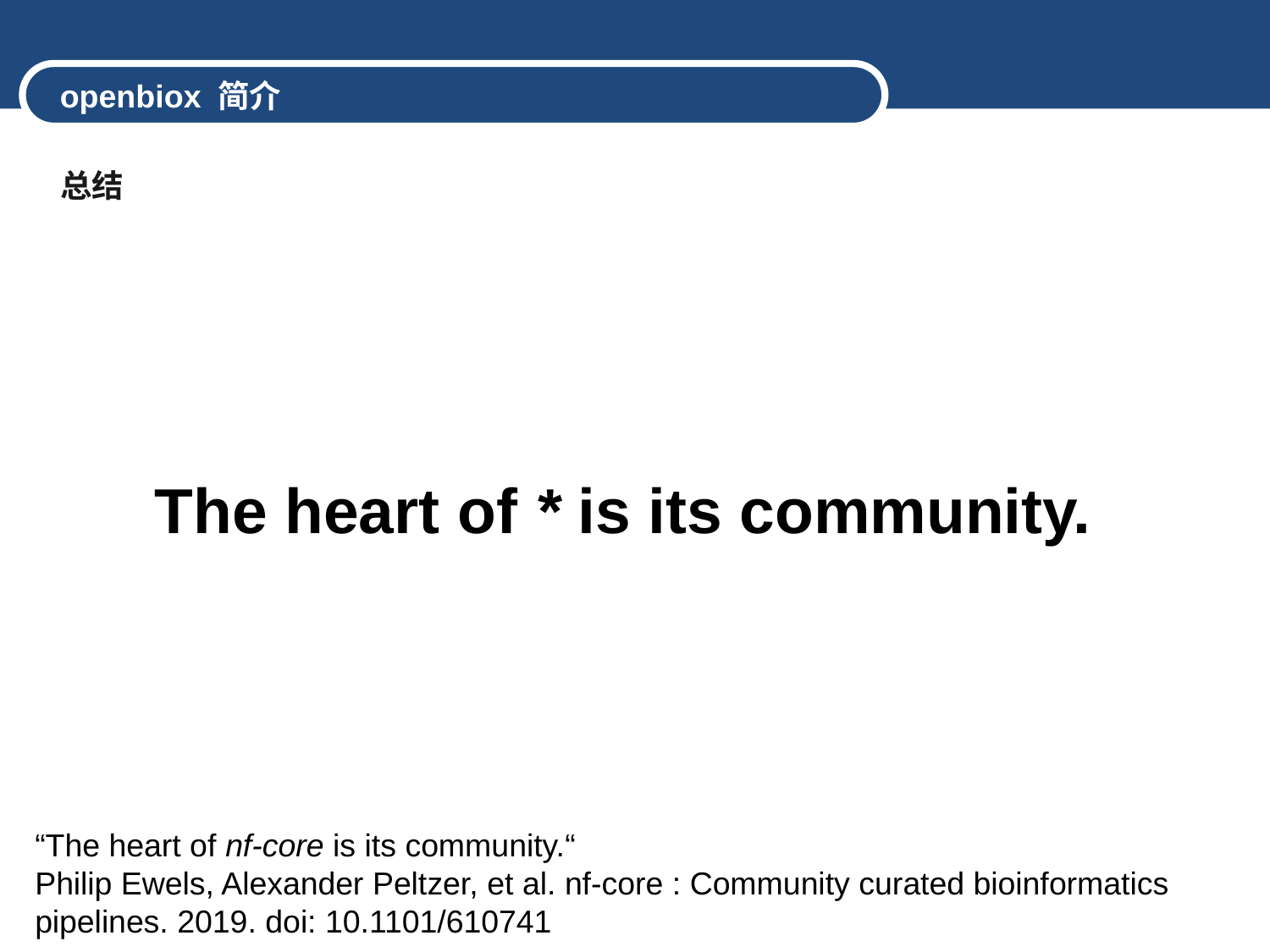

openbiox 简介
总结
The heart of * is its community.
“The heart of nf-core is its community.“
Philip Ewels, Alexander Peltzer, et al. nf-core : Community curated bioinformatics pipelines. 2019. doi: 10.1101/610741